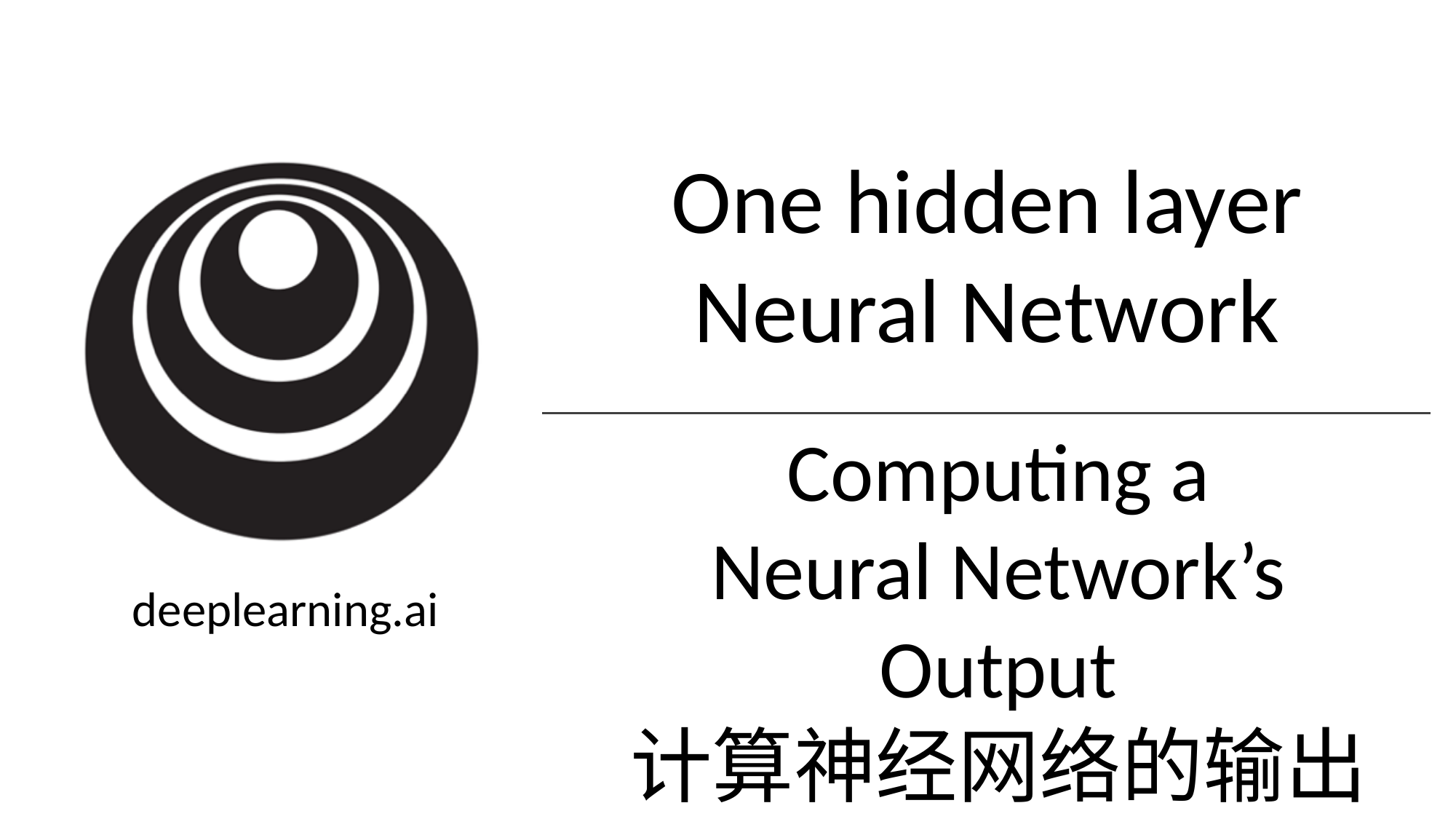

One hidden layer
Neural Network
Computing a
Neural Network’s
Output
计算神经网络的输出